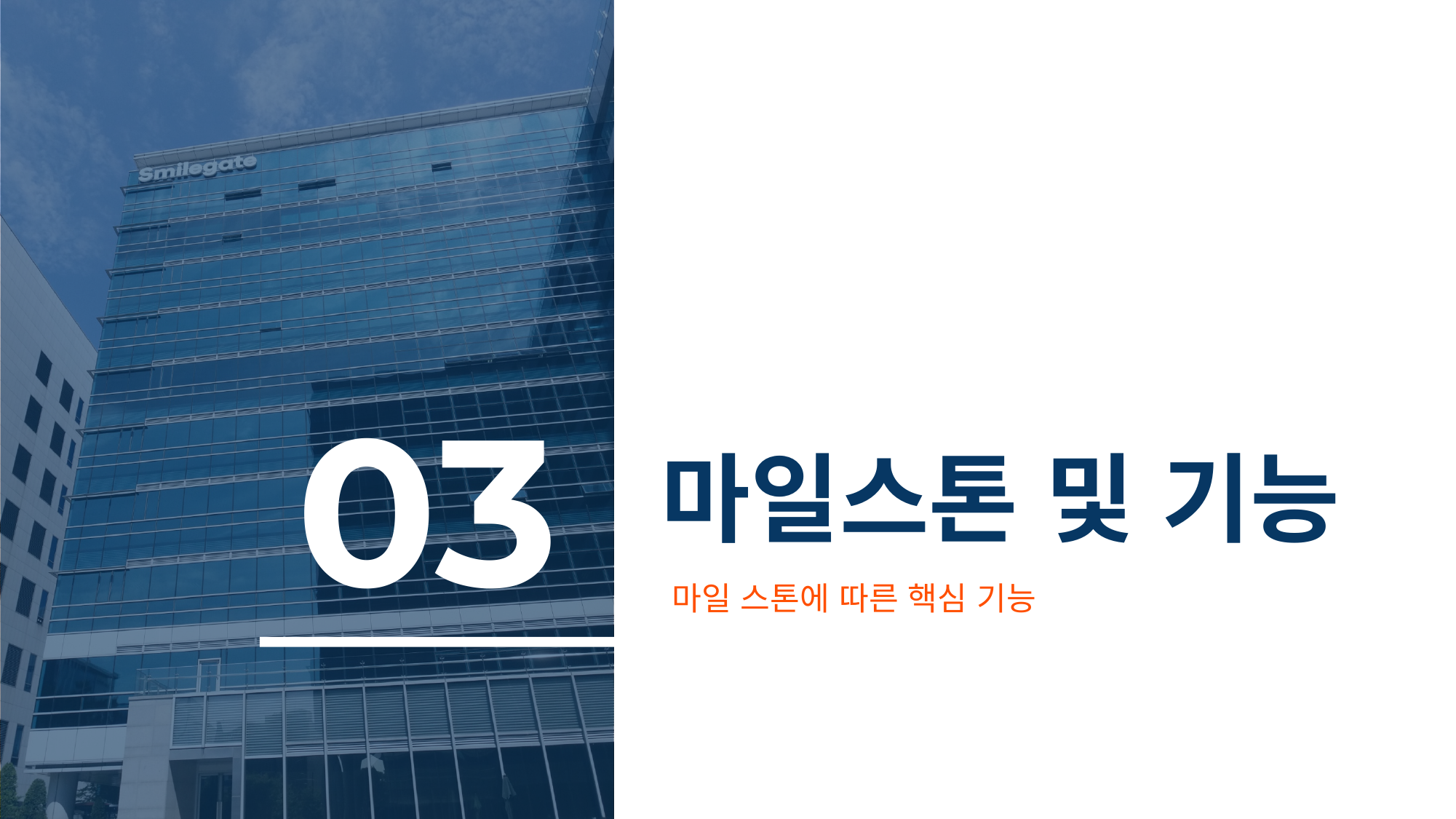

03
# 마일스톤 및 기능
마일 스톤에 따른 핵심 기능